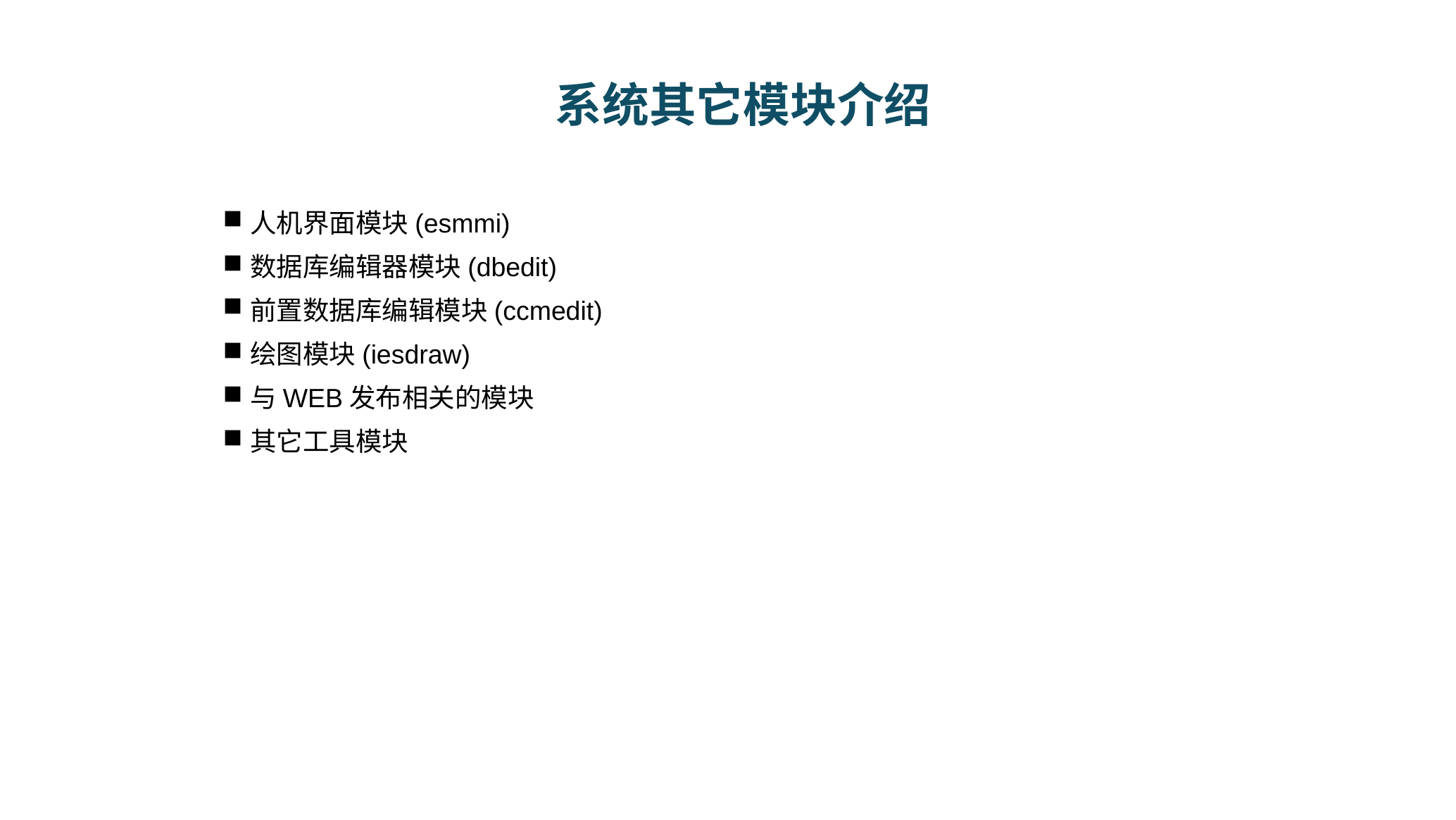

# 系统其它模块介绍
人机界面模块(esmmi)
数据库编辑器模块(dbedit)
前置数据库编辑模块(ccmedit)
绘图模块(iesdraw)
与WEB发布相关的模块
其它工具模块